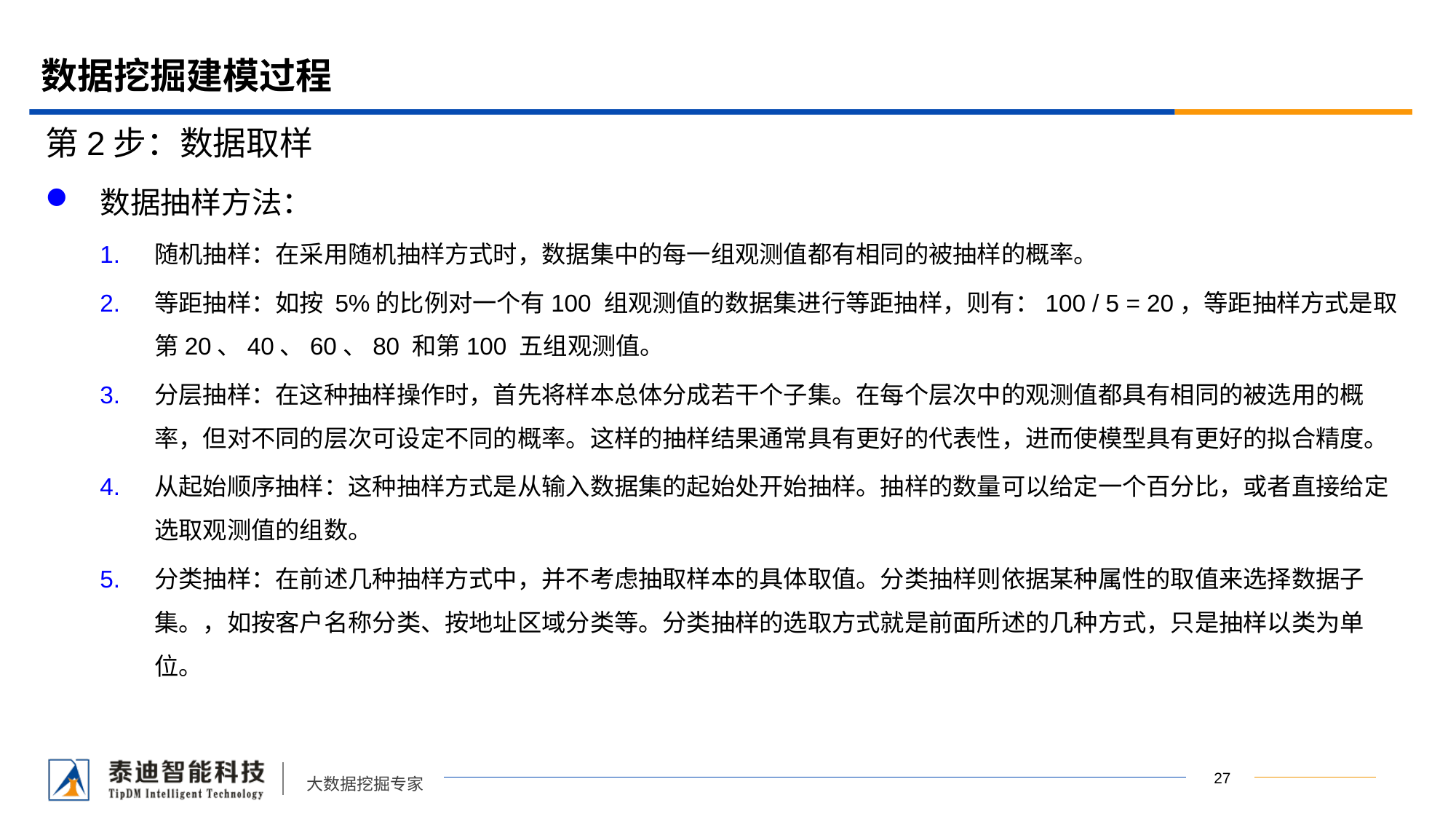

# 数据挖掘建模过程
第2步：数据取样
数据抽样方法：
随机抽样：在采用随机抽样方式时，数据集中的每一组观测值都有相同的被抽样的概率。
等距抽样：如按 5%的比例对一个有100 组观测值的数据集进行等距抽样，则有：100 / 5 = 20，等距抽样方式是取第20、40、60、80 和第100 五组观测值。
分层抽样：在这种抽样操作时，首先将样本总体分成若干个子集。在每个层次中的观测值都具有相同的被选用的概率，但对不同的层次可设定不同的概率。这样的抽样结果通常具有更好的代表性，进而使模型具有更好的拟合精度。
从起始顺序抽样：这种抽样方式是从输入数据集的起始处开始抽样。抽样的数量可以给定一个百分比，或者直接给定选取观测值的组数。
分类抽样：在前述几种抽样方式中，并不考虑抽取样本的具体取值。分类抽样则依据某种属性的取值来选择数据子集。，如按客户名称分类、按地址区域分类等。分类抽样的选取方式就是前面所述的几种方式，只是抽样以类为单位。